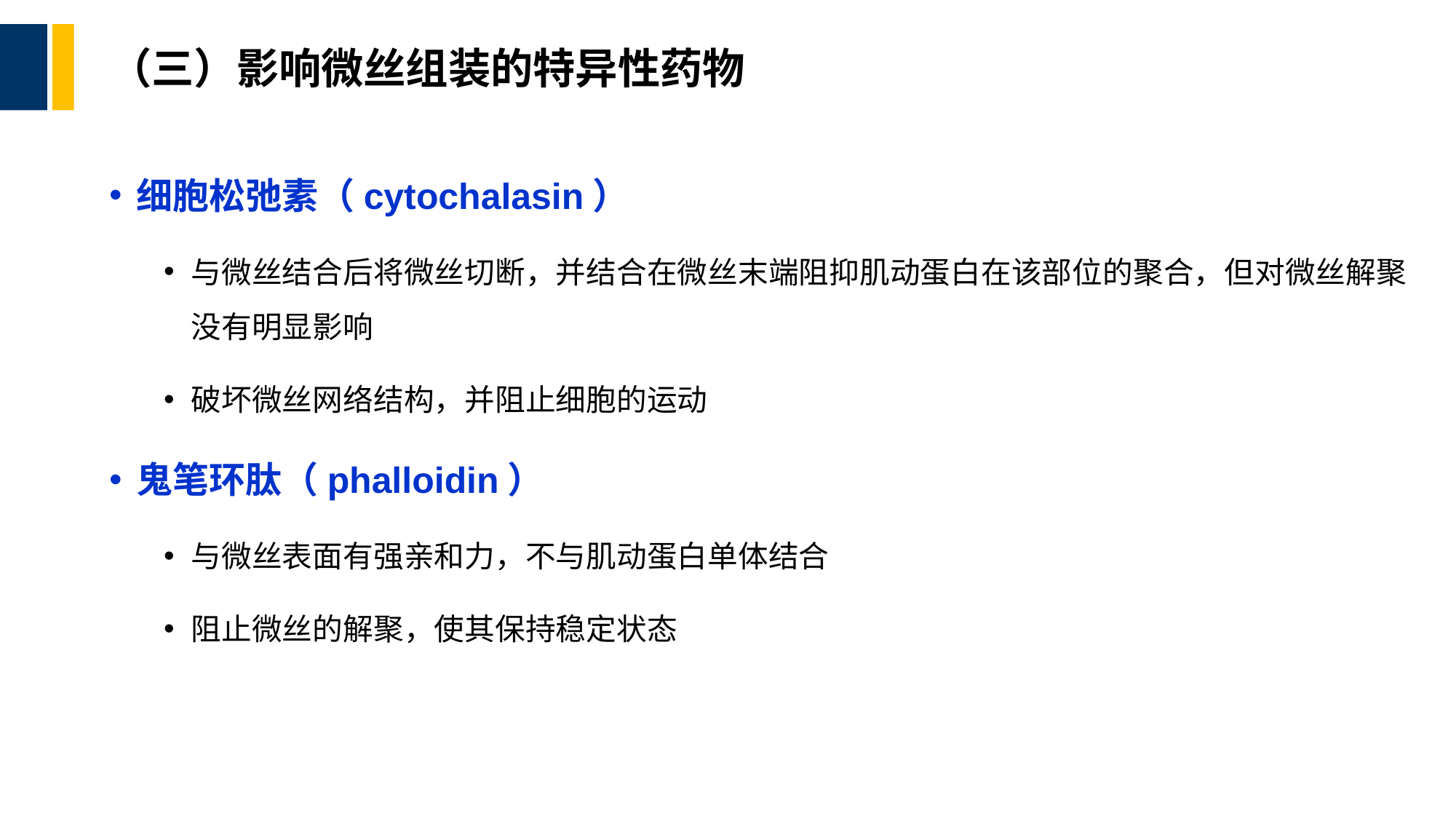

# （三）影响微丝组装的特异性药物
细胞松弛素（cytochalasin）
与微丝结合后将微丝切断，并结合在微丝末端阻抑肌动蛋白在该部位的聚合，但对微丝解聚没有明显影响
破坏微丝网络结构，并阻止细胞的运动
鬼笔环肽（phalloidin）
与微丝表面有强亲和力，不与肌动蛋白单体结合
阻止微丝的解聚，使其保持稳定状态